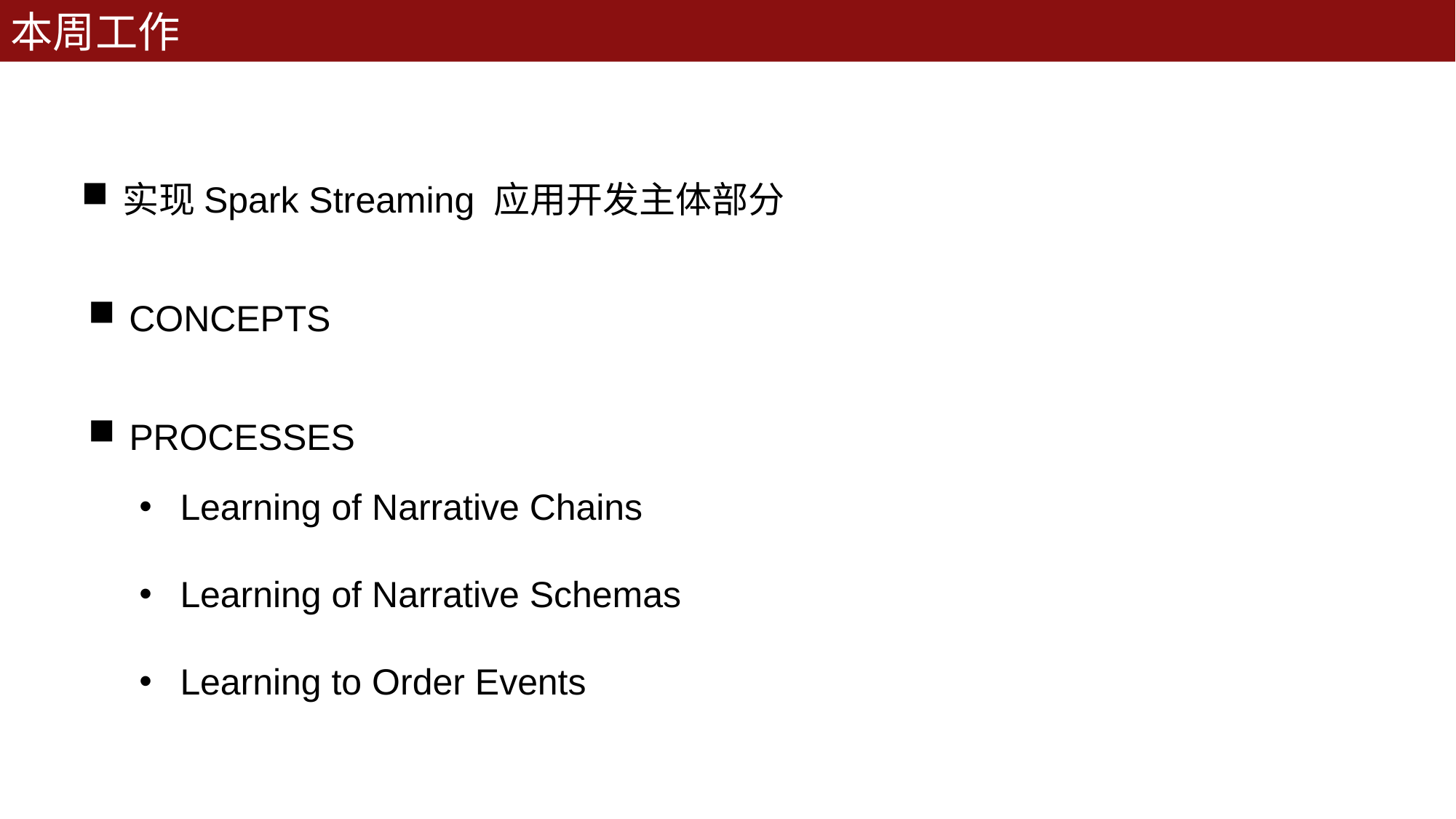

本周工作
实现Spark Streaming 应用开发主体部分
CONCEPTS
PROCESSES
Learning of Narrative Chains

Learning of Narrative Schemas

Learning to Order Events